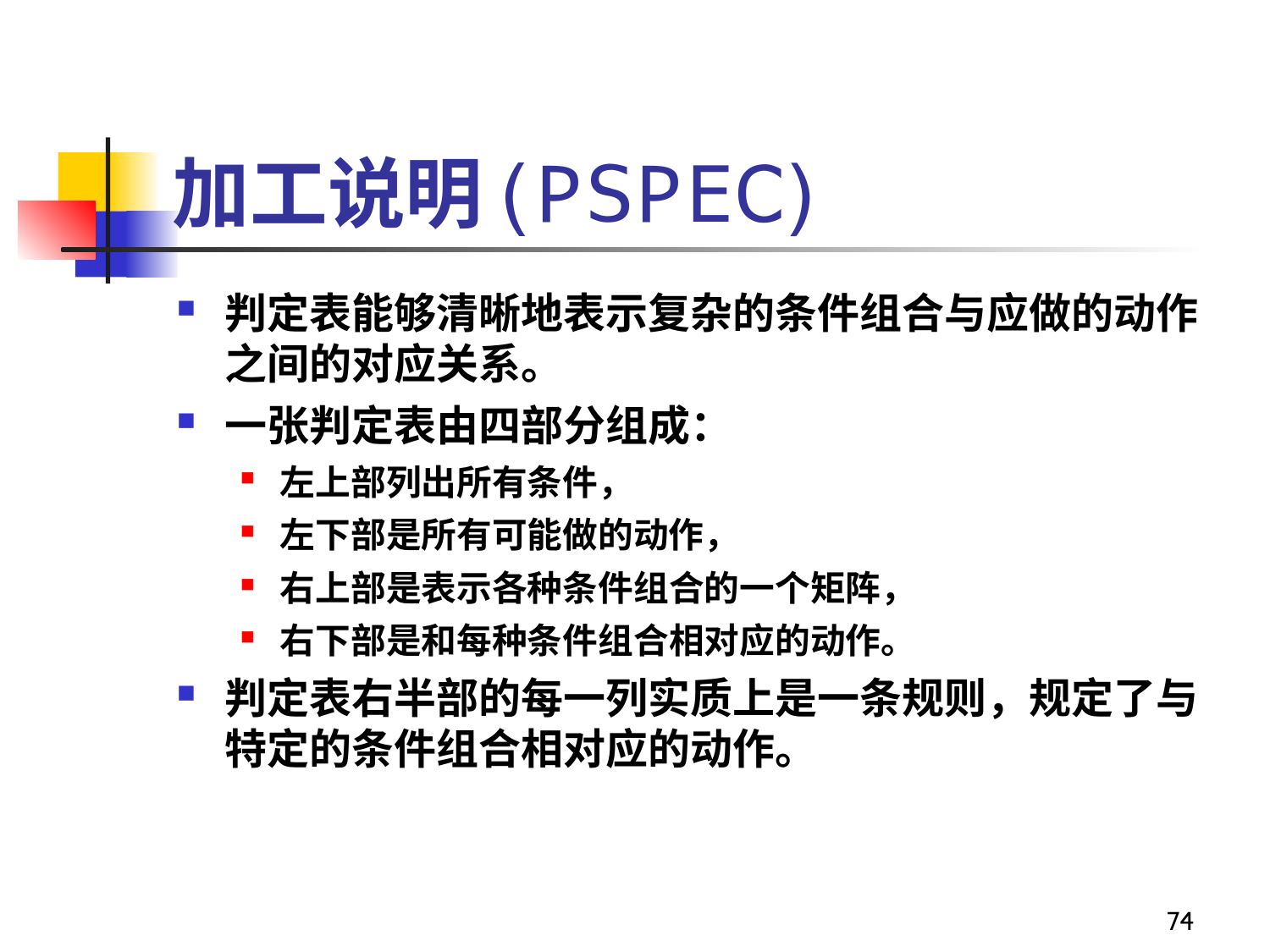

# 加工说明(PSPEC)
判定表能够清晰地表示复杂的条件组合与应做的动作之间的对应关系。
一张判定表由四部分组成：
左上部列出所有条件，
左下部是所有可能做的动作，
右上部是表示各种条件组合的一个矩阵，
右下部是和每种条件组合相对应的动作。
判定表右半部的每一列实质上是一条规则，规定了与特定的条件组合相对应的动作。

74